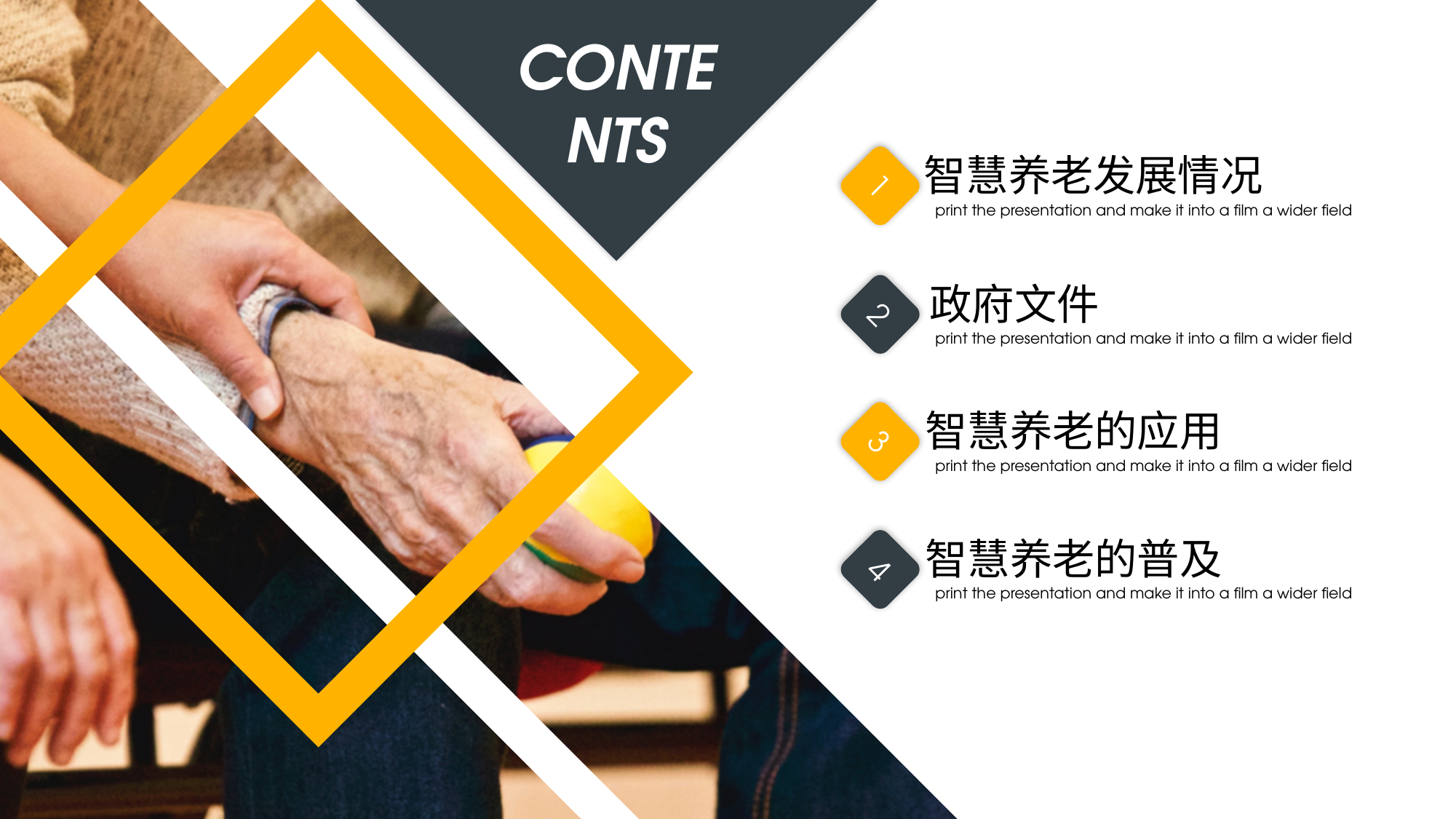

CONTENTS

智慧养老发展情况
print the presentation and make it into a film a wider field
1
政府文件
print the presentation and make it into a film a wider field
2
智慧养老的应用
print the presentation and make it into a film a wider field
3
智慧养老的普及
print the presentation and make it into a film a wider field
4